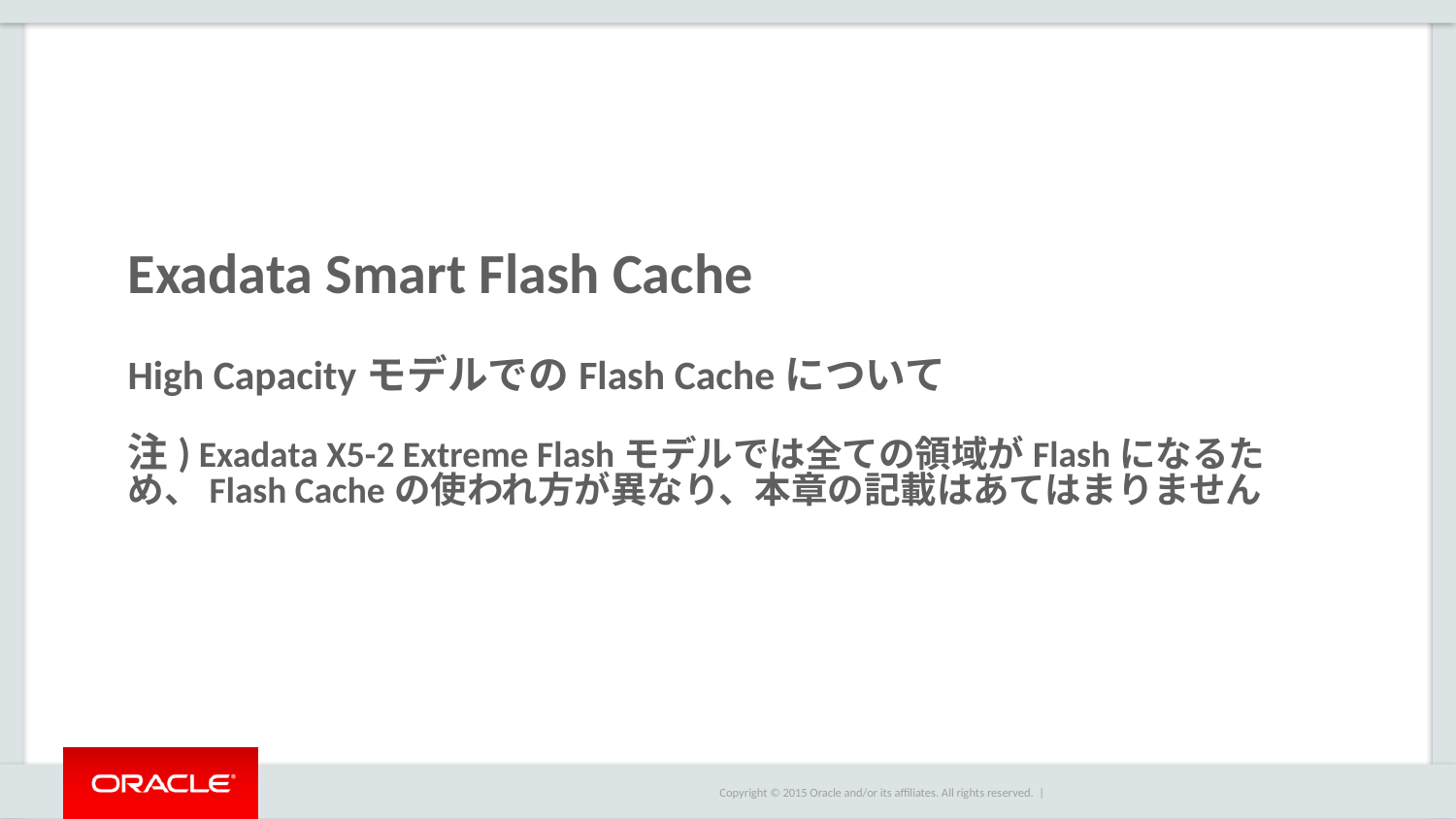

# Exadata Smart Flash Cache High CapacityモデルでのFlash Cacheについて 注) Exadata X5-2 Extreme Flashモデルでは全ての領域がFlashになるため、Flash Cacheの使われ方が異なり、本章の記載はあてはまりません